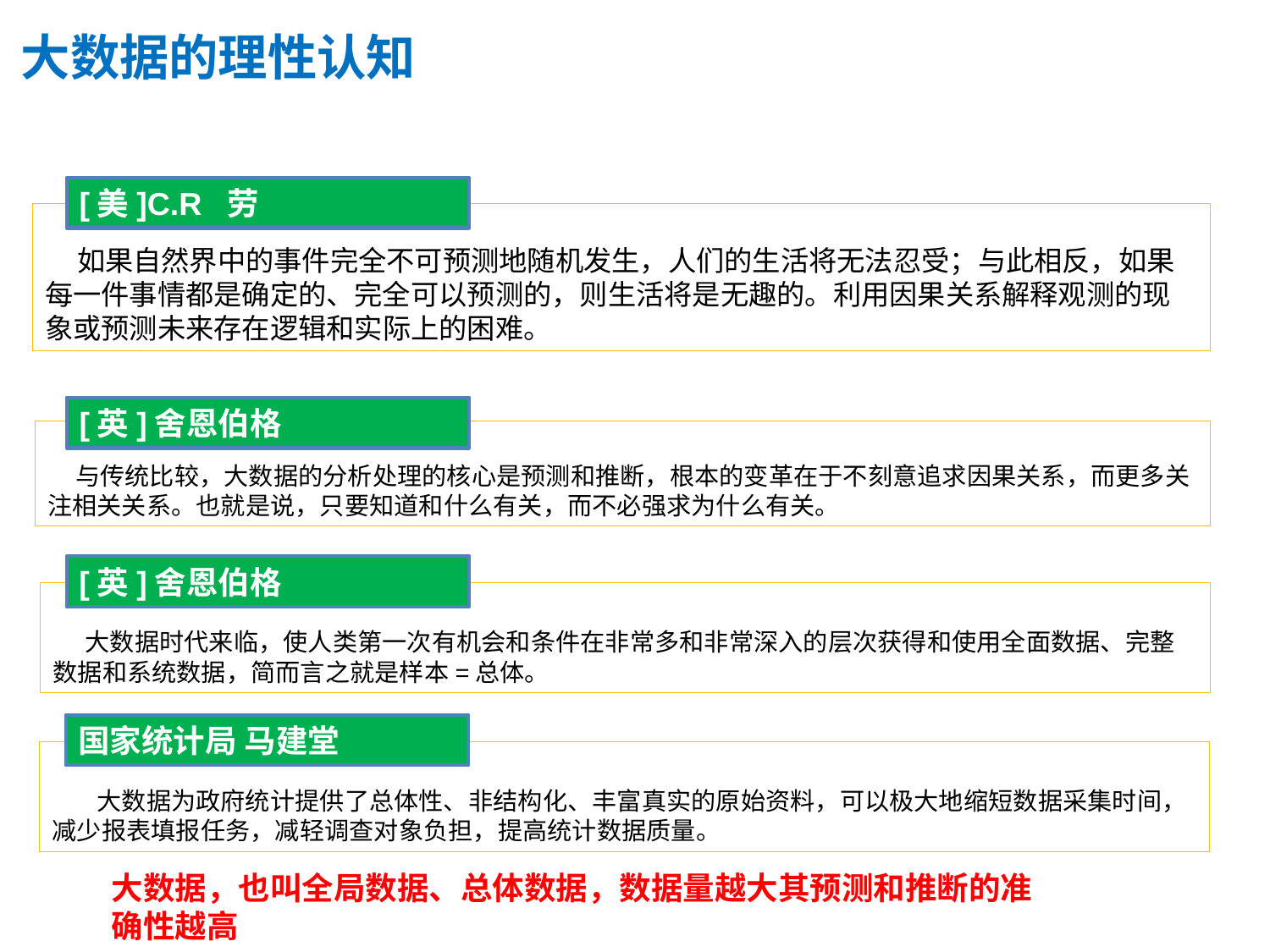

# 大数据的理性认知
[美]C.R  劳

    如果自然界中的事件完全不可预测地随机发生，人们的生活将无法忍受；与此相反，如果每一件事情都是确定的、完全可以预测的，则生活将是无趣的。利用因果关系解释观测的现象或预测未来存在逻辑和实际上的困难。
[英]舍恩伯格

    与传统比较，大数据的分析处理的核心是预测和推断，根本的变革在于不刻意追求因果关系，而更多关注相关关系。也就是说，只要知道和什么有关，而不必强求为什么有关。
[英]舍恩伯格

    大数据时代来临，使人类第一次有机会和条件在非常多和非常深入的层次获得和使用全面数据、完整数据和系统数据，简而言之就是样本=总体。
国家统计局 马建堂

      大数据为政府统计提供了总体性、非结构化、丰富真实的原始资料，可以极大地缩短数据采集时间，减少报表填报任务，减轻调查对象负担，提高统计数据质量。
大数据，也叫全局数据、总体数据，数据量越大其预测和推断的准确性越高